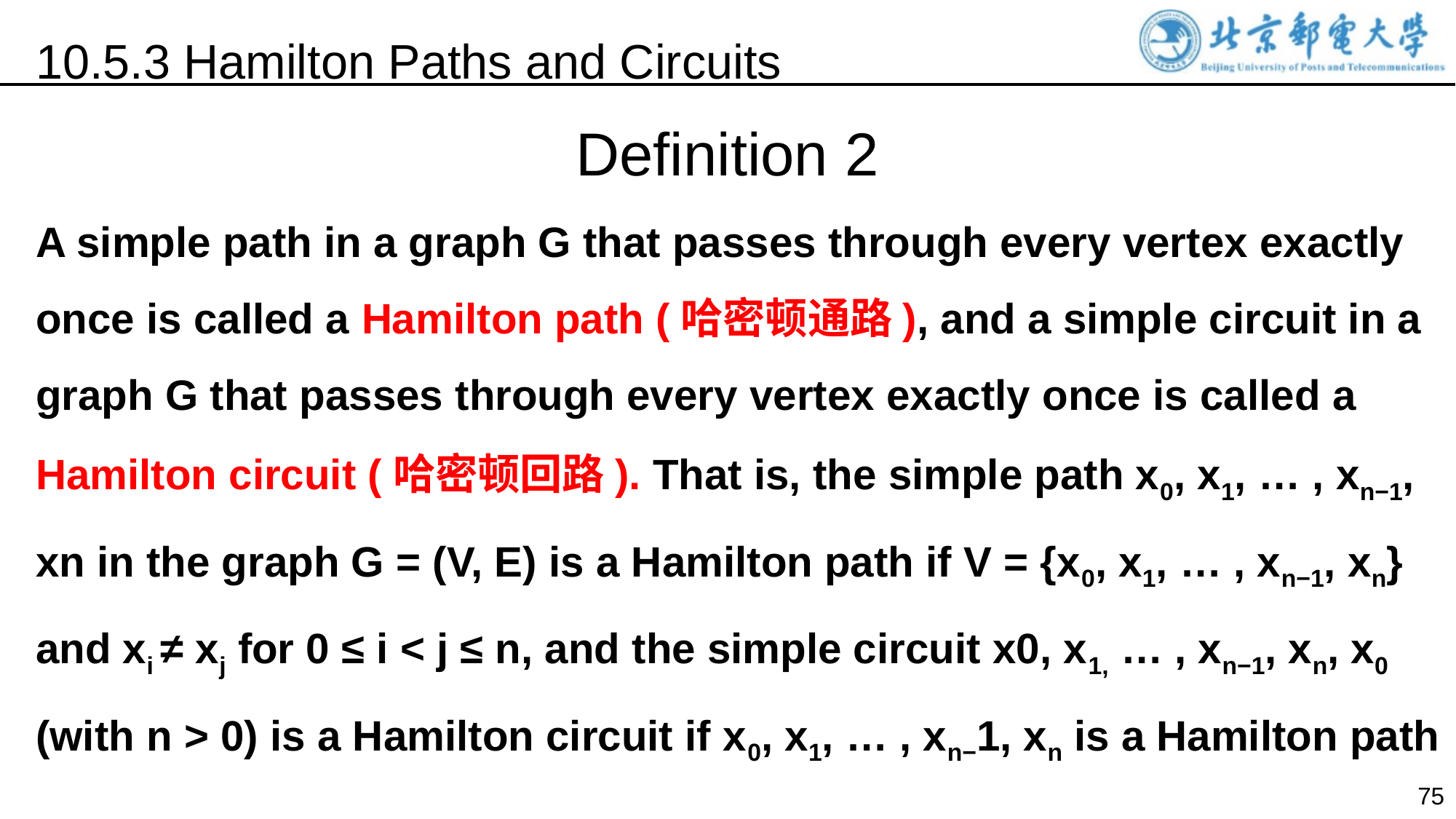

10.5.3 Hamilton Paths and Circuits
Definition 2
A simple path in a graph G that passes through every vertex exactly once is called a Hamilton path (哈密顿通路), and a simple circuit in a graph G that passes through every vertex exactly once is called a Hamilton circuit (哈密顿回路). That is, the simple path x0, x1, … , xn−1, xn in the graph G = (V, E) is a Hamilton path if V = {x0, x1, … , xn−1, xn} and xi ≠ xj for 0 ≤ i < j ≤ n, and the simple circuit x0, x1, … , xn−1, xn, x0 (with n > 0) is a Hamilton circuit if x0, x1, … , xn−1, xn is a Hamilton path